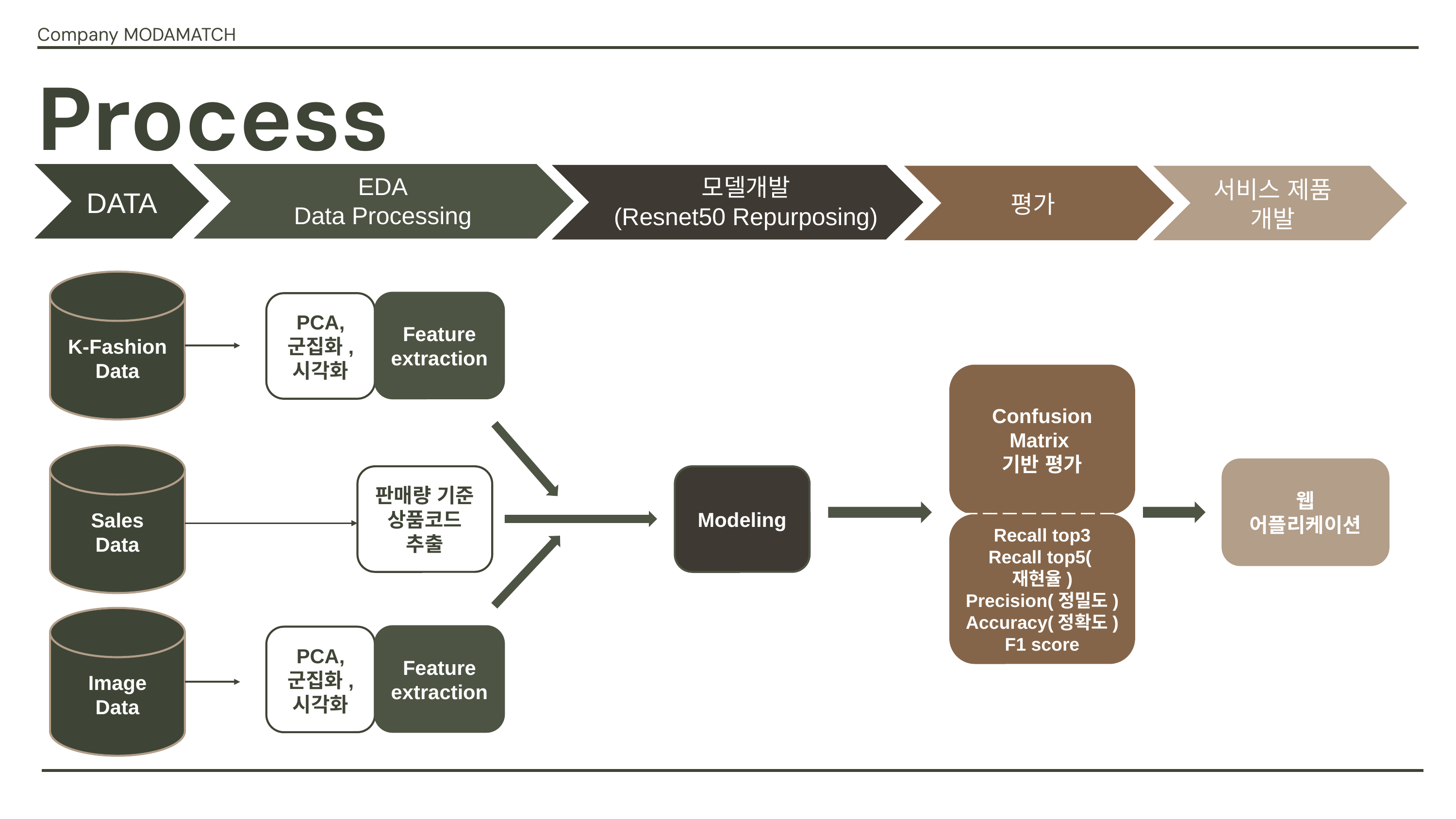

Company MODAMATCH
Process

EDA
Data Processing

DATA

모델개발
(Resnet50 Repurposing)

평가

서비스 제품 개발
K-Fashion
Data
Feature
extraction
PCA,
군집화,
시각화
Confusion
Matrix
기반 평가
Sales
Data

웹
어플리케이션
판매량 기준
상품코드
추출
Modeling

Recall top3
Recall top5(재현율)
Precision(정밀도)
Accuracy(정확도)
F1 score

Image
Data
Feature
extraction
PCA,
군집화,
시각화